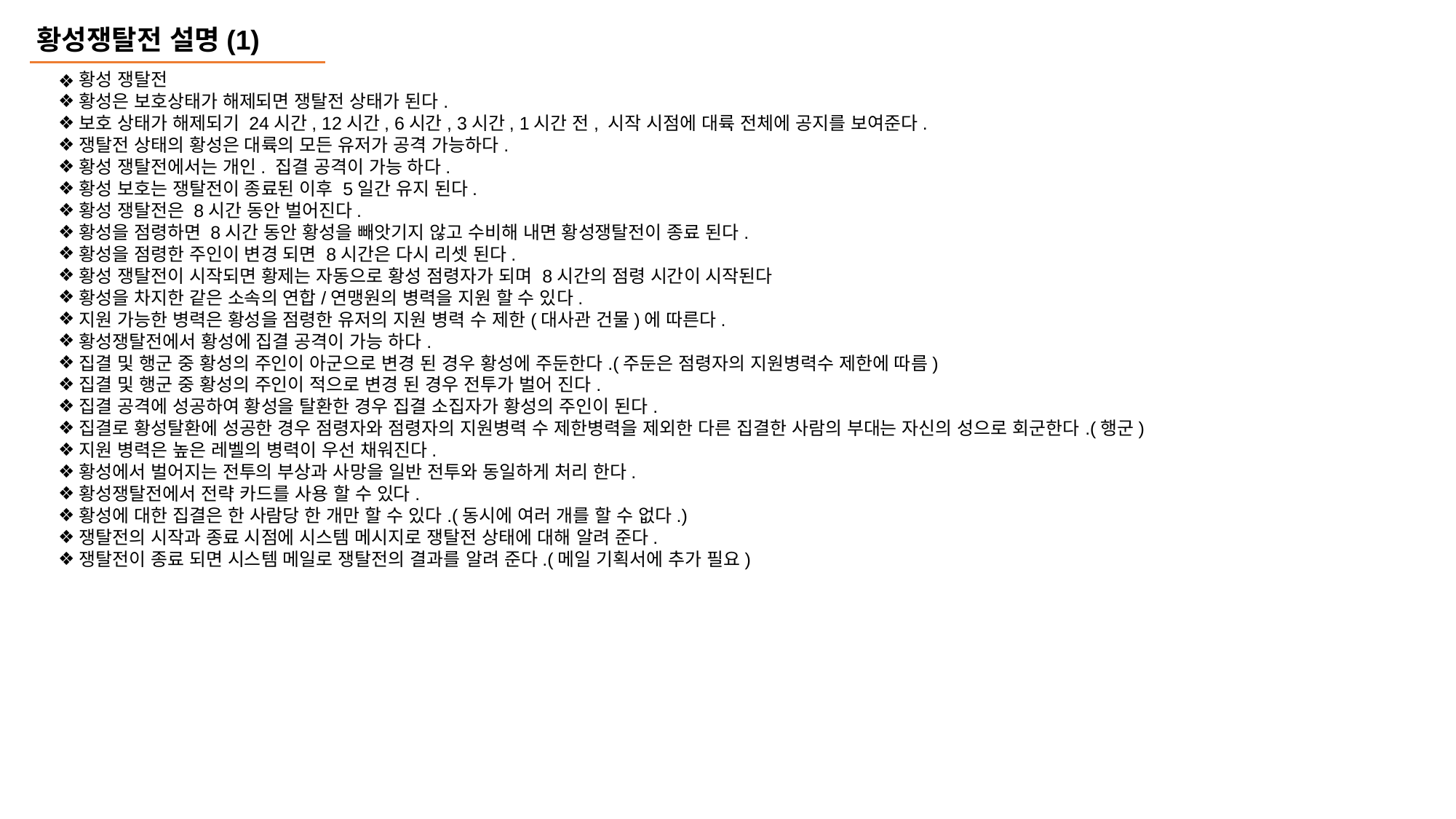

황성쟁탈전 설명(1)
황성 쟁탈전
황성은 보호상태가 해제되면 쟁탈전 상태가 된다.
보호 상태가 해제되기 24시간, 12시간, 6시간, 3시간, 1시간 전, 시작 시점에 대륙 전체에 공지를 보여준다.
쟁탈전 상태의 황성은 대륙의 모든 유저가 공격 가능하다.
황성 쟁탈전에서는 개인. 집결 공격이 가능 하다.
황성 보호는 쟁탈전이 종료된 이후 5일간 유지 된다.
황성 쟁탈전은 8시간 동안 벌어진다.
황성을 점령하면 8시간 동안 황성을 빼앗기지 않고 수비해 내면 황성쟁탈전이 종료 된다.
황성을 점령한 주인이 변경 되면 8시간은 다시 리셋 된다.
황성 쟁탈전이 시작되면 황제는 자동으로 황성 점령자가 되며 8시간의 점령 시간이 시작된다
황성을 차지한 같은 소속의 연합/연맹원의 병력을 지원 할 수 있다.
지원 가능한 병력은 황성을 점령한 유저의 지원 병력 수 제한(대사관 건물)에 따른다.
황성쟁탈전에서 황성에 집결 공격이 가능 하다.
집결 및 행군 중 황성의 주인이 아군으로 변경 된 경우 황성에 주둔한다.(주둔은 점령자의 지원병력수 제한에 따름)
집결 및 행군 중 황성의 주인이 적으로 변경 된 경우 전투가 벌어 진다.
집결 공격에 성공하여 황성을 탈환한 경우 집결 소집자가 황성의 주인이 된다.
집결로 황성탈환에 성공한 경우 점령자와 점령자의 지원병력 수 제한병력을 제외한 다른 집결한 사람의 부대는 자신의 성으로 회군한다.(행군)
지원 병력은 높은 레벨의 병력이 우선 채워진다.
황성에서 벌어지는 전투의 부상과 사망을 일반 전투와 동일하게 처리 한다.
황성쟁탈전에서 전략 카드를 사용 할 수 있다.
황성에 대한 집결은 한 사람당 한 개만 할 수 있다.(동시에 여러 개를 할 수 없다.)
쟁탈전의 시작과 종료 시점에 시스템 메시지로 쟁탈전 상태에 대해 알려 준다.
쟁탈전이 종료 되면 시스템 메일로 쟁탈전의 결과를 알려 준다.(메일 기획서에 추가 필요)